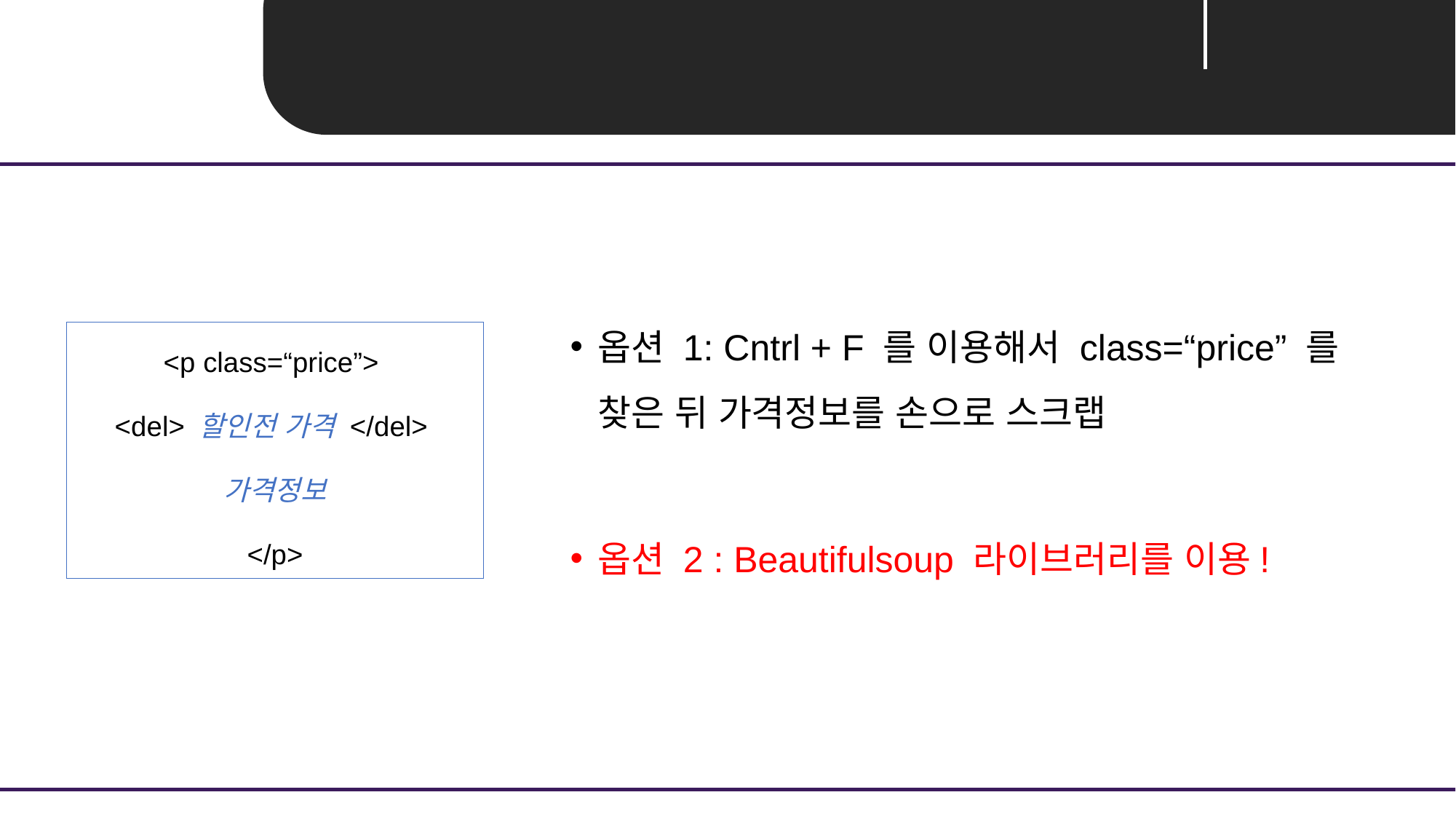

Unit  01 ㅣHTML
옵션 1: Cntrl + F 를 이용해서 class=“price” 를 찾은 뒤 가격정보를 손으로 스크랩
옵션 2 : Beautifulsoup 라이브러리를 이용!
<p class=“price”>
<del> 할인전 가격 </del>
가격정보
</p>